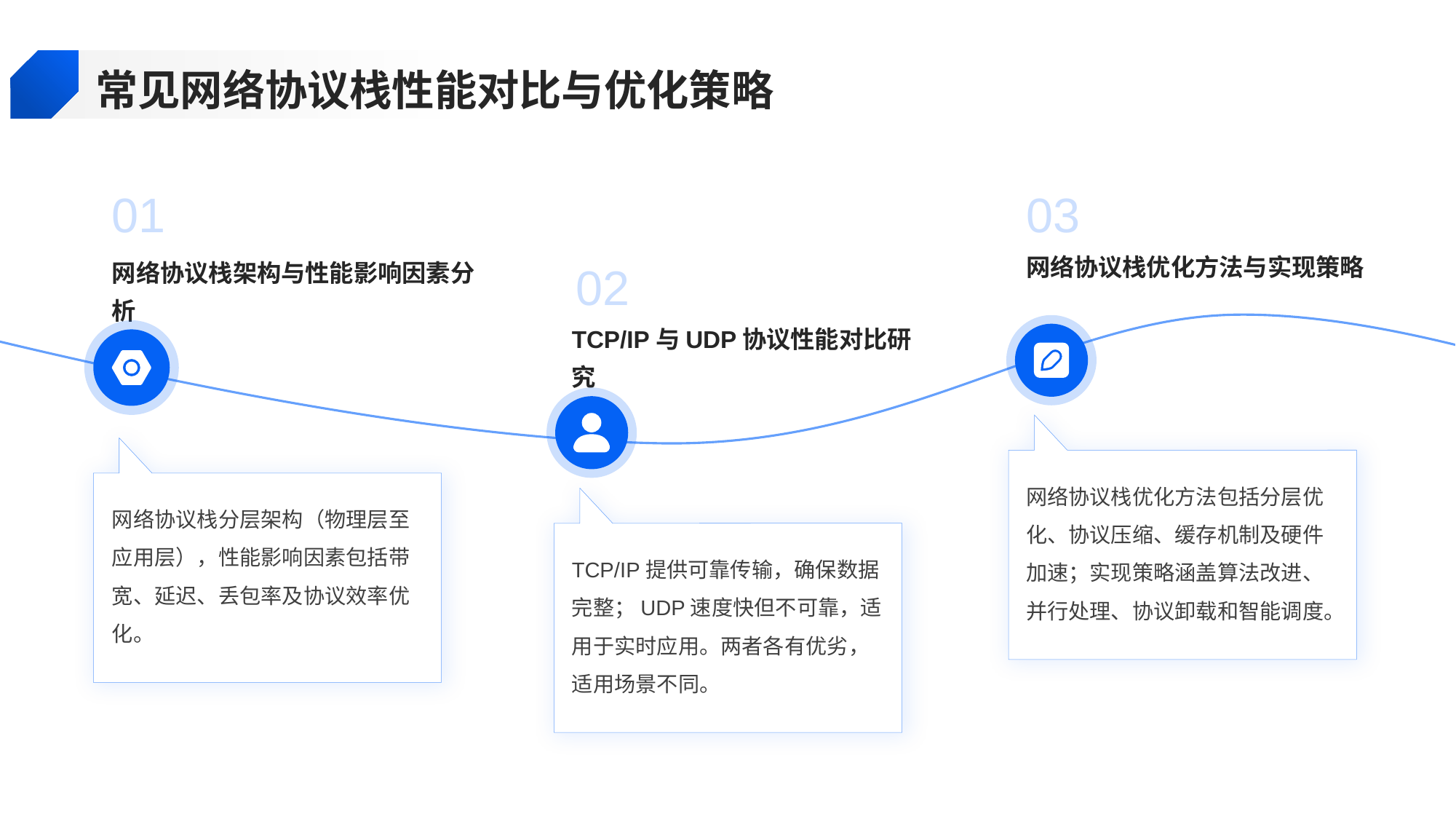

常见网络协议栈性能对比与优化策略
01
03
网络协议栈优化方法与实现策略
网络协议栈架构与性能影响因素分析
02

TCP/IP与UDP协议性能对比研究

网络协议栈优化方法包括分层优化、协议压缩、缓存机制及硬件加速；实现策略涵盖算法改进、并行处理、协议卸载和智能调度。

网络协议栈分层架构（物理层至应用层），性能影响因素包括带宽、延迟、丢包率及协议效率优化。
TCP/IP提供可靠传输，确保数据完整；UDP速度快但不可靠，适用于实时应用。两者各有优劣，适用场景不同。